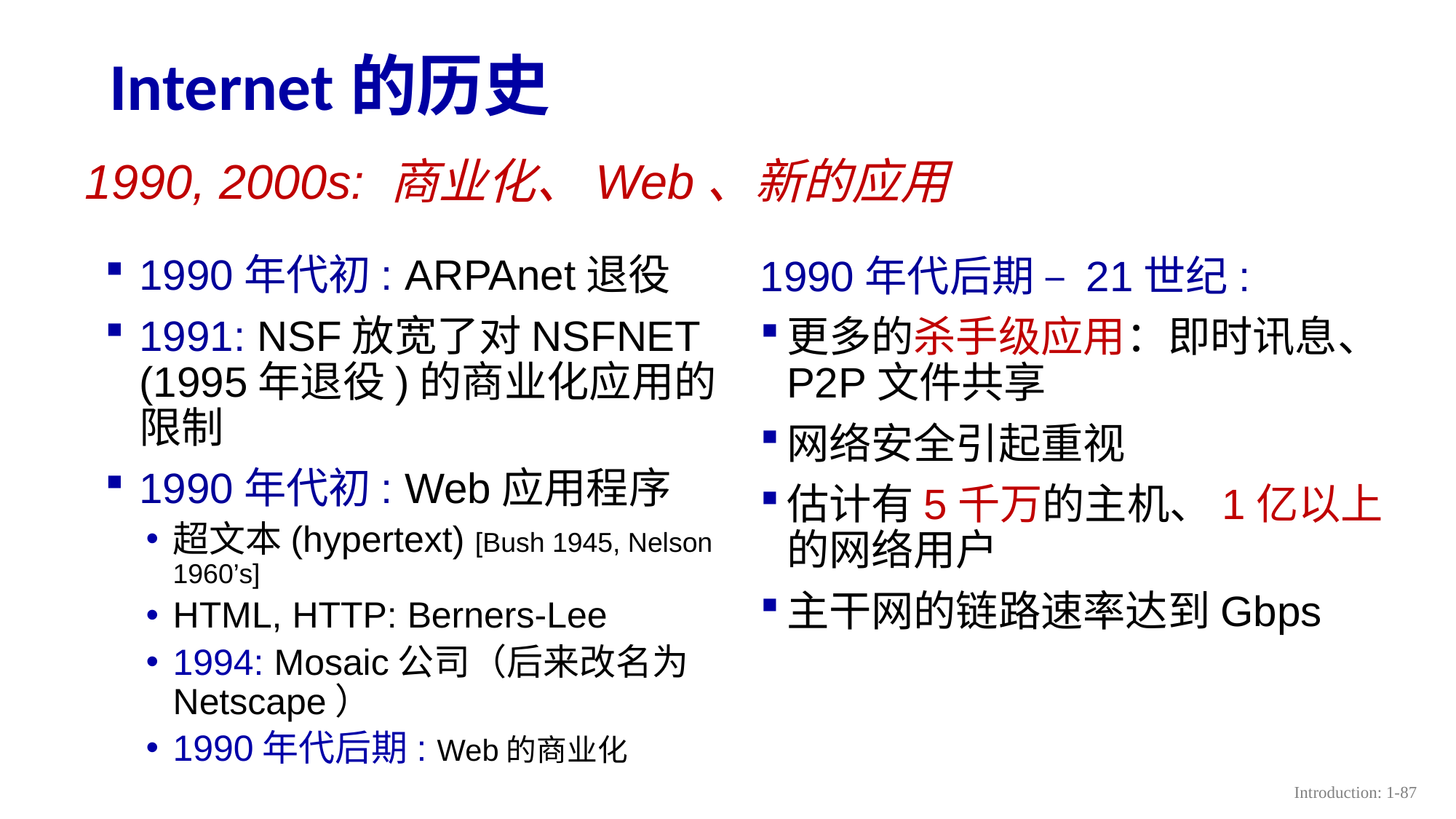

# Internet的历史
1990, 2000s: 商业化、Web、新的应用
1990年代初: ARPAnet退役
1991: NSF放宽了对NSFNET (1995年退役)的商业化应用的限制
1990年代初: Web应用程序
超文本(hypertext) [Bush 1945, Nelson 1960’s]
HTML, HTTP: Berners-Lee
1994: Mosaic公司（后来改名为Netscape）
1990年代后期: Web的商业化
1990年代后期 – 21世纪:
更多的杀手级应用：即时讯息、P2P文件共享
网络安全引起重视
估计有5千万的主机、1亿以上的网络用户
主干网的链路速率达到Gbps

Introduction: 1-87